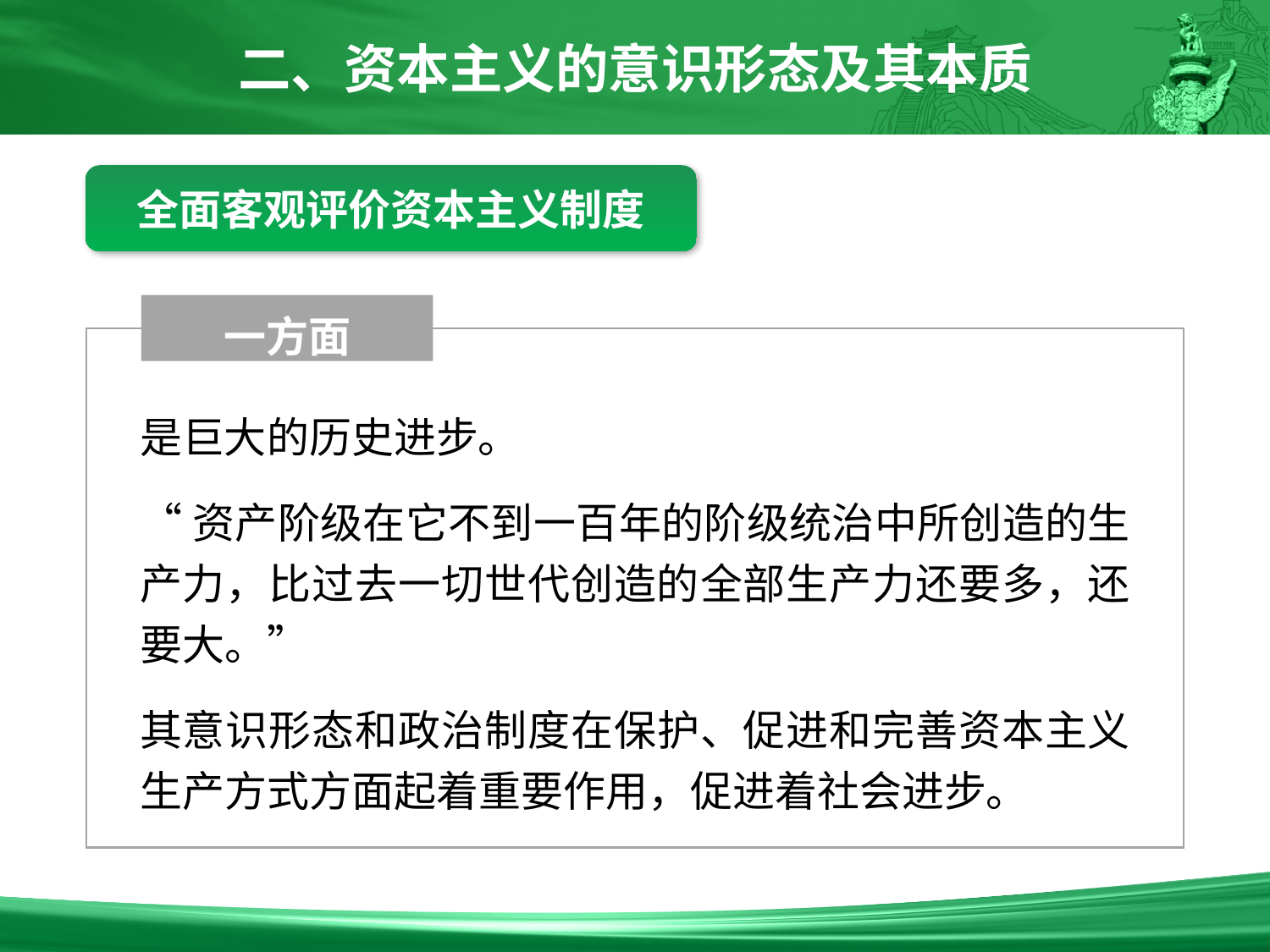

二、资本主义的意识形态及其本质
全面客观评价资本主义制度
一方面

是巨大的历史进步。
“资产阶级在它不到一百年的阶级统治中所创造的生产力，比过去一切世代创造的全部生产力还要多，还要大。”
其意识形态和政治制度在保护、促进和完善资本主义生产方式方面起着重要作用，促进着社会进步。